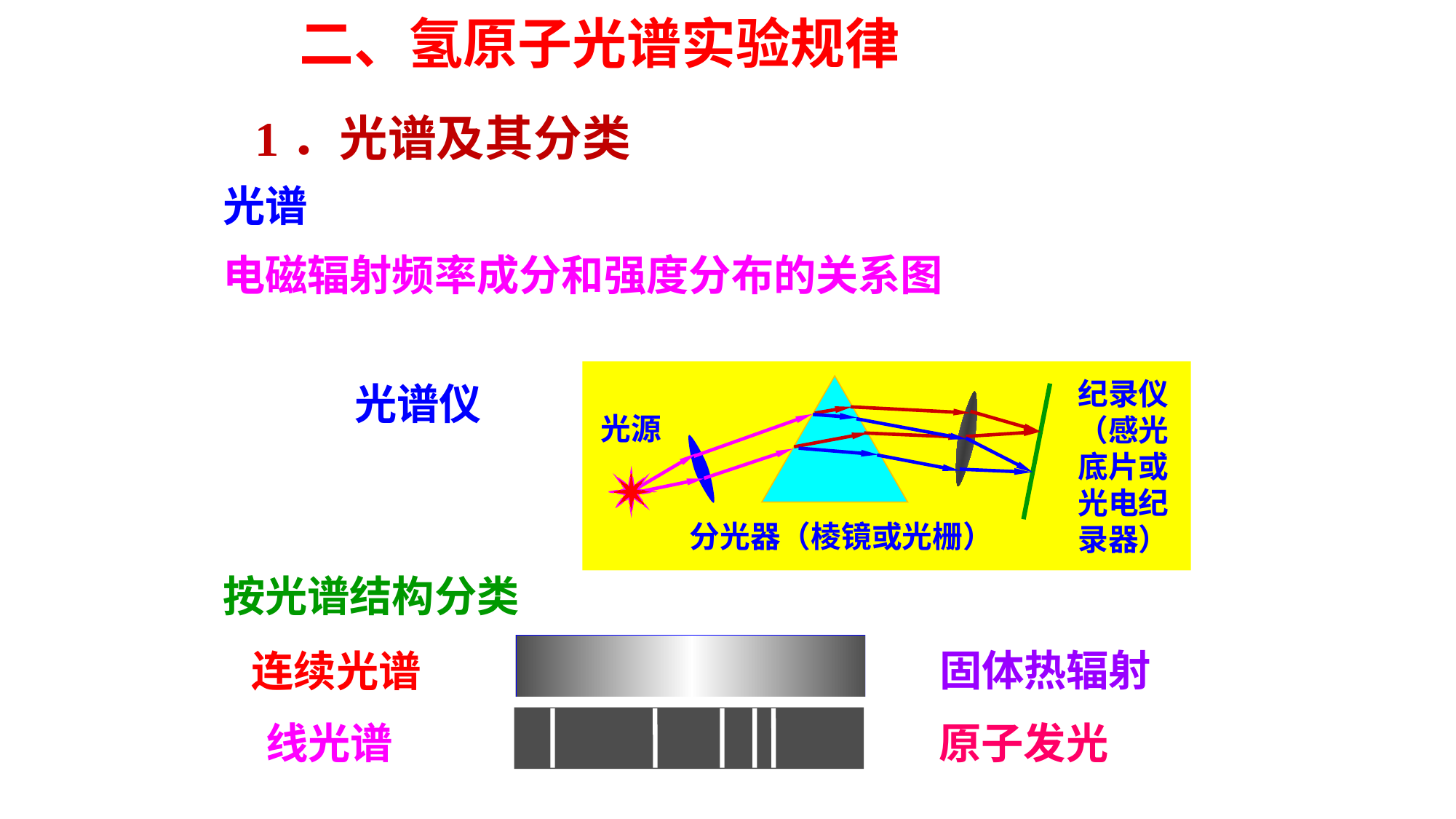

二、氢原子光谱实验规律
1．光谱及其分类
光谱
电磁辐射频率成分和强度分布的关系图

纪录仪（感光底片或光电纪录器）
光谱仪
光源

分光器（棱镜或光栅）
按光谱结构分类

固体热辐射
连续光谱

线光谱
原子发光